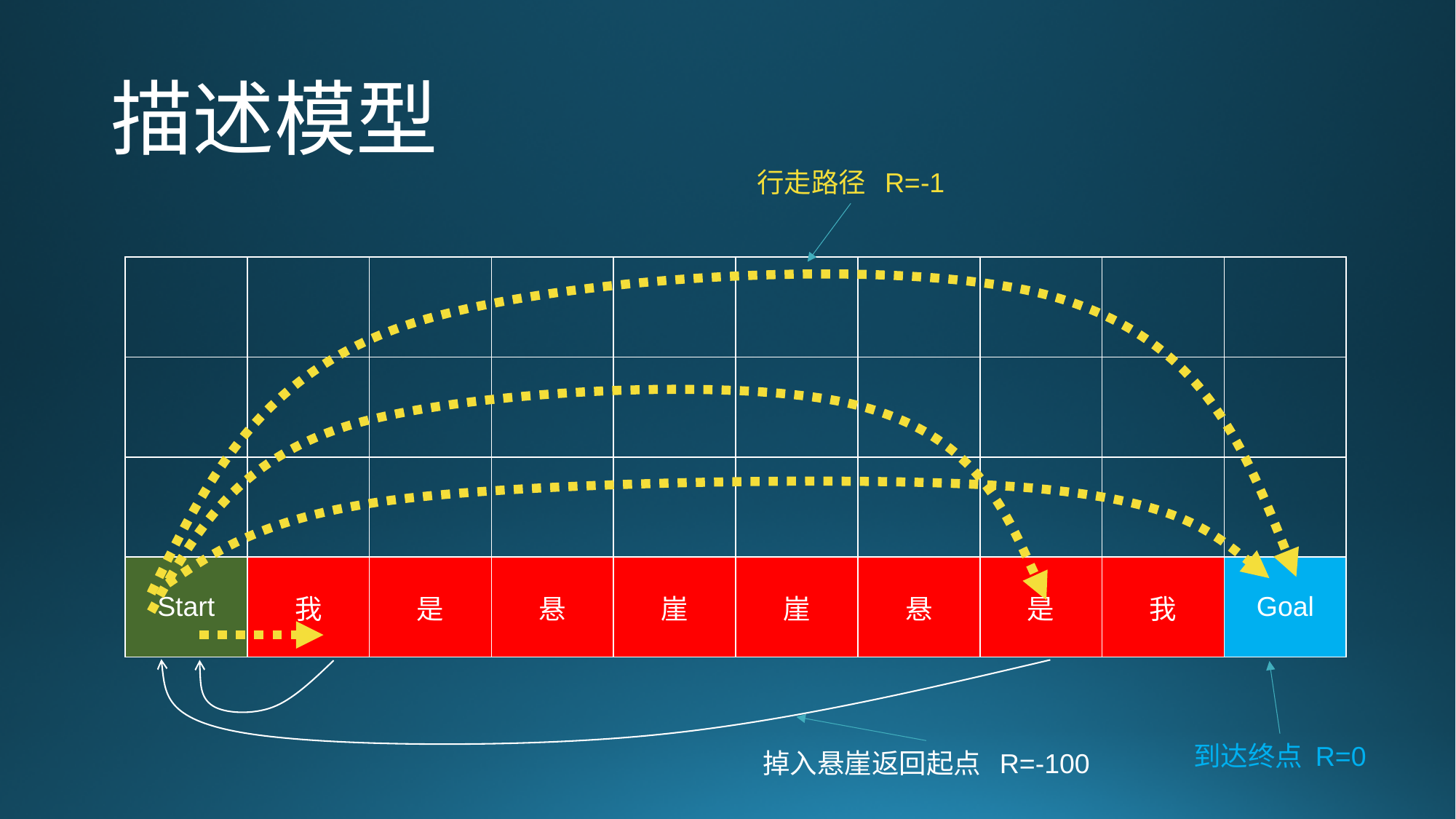

# 描述模型
行走路径  R=-1
|  |  |  |  |  |  |  |  |  |  |
| --- | --- | --- | --- | --- | --- | --- | --- | --- | --- |
|  |  |  |  |  |  |  |  |  |  |
|  |  |  |  |  |  |  |  |  |  |
| Start | 我 | 是 | 悬 | 崖 | 崖 | 悬 | 是 | 我 | Goal |

到达终点 R=0
掉入悬崖返回起点  R=-100